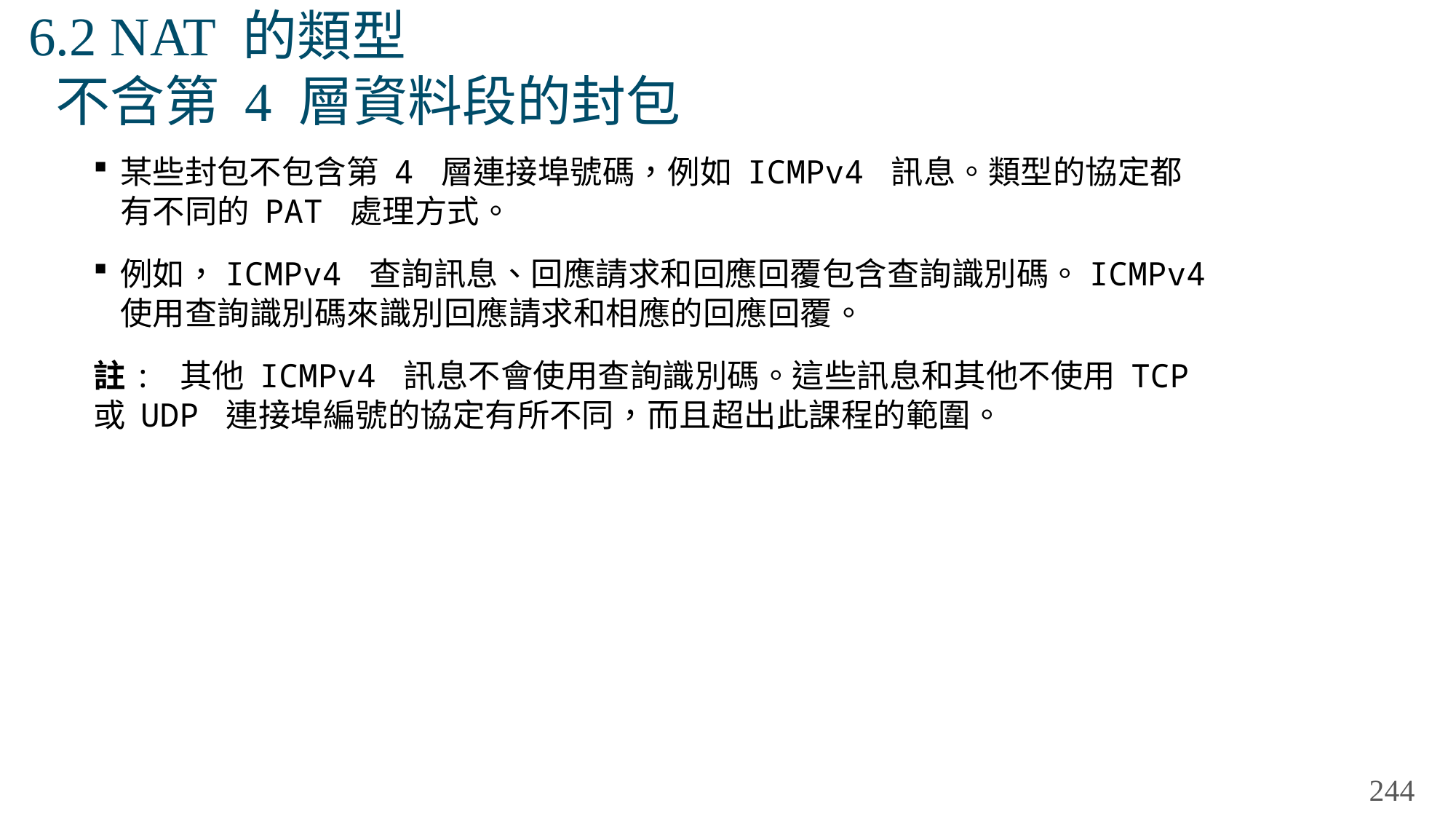

# 6.2 NAT 的類型 不含第 4 層資料段的封包
某些封包不包含第 4 層連接埠號碼，例如 ICMPv4 訊息。類型的協定都有不同的 PAT 處理方式。
例如，ICMPv4 查詢訊息、回應請求和回應回覆包含查詢識別碼。ICMPv4 使用查詢識別碼來識別回應請求和相應的回應回覆。
註: 其他 ICMPv4 訊息不會使用查詢識別碼。這些訊息和其他不使用 TCP 或 UDP 連接埠編號的協定有所不同，而且超出此課程的範圍。
244